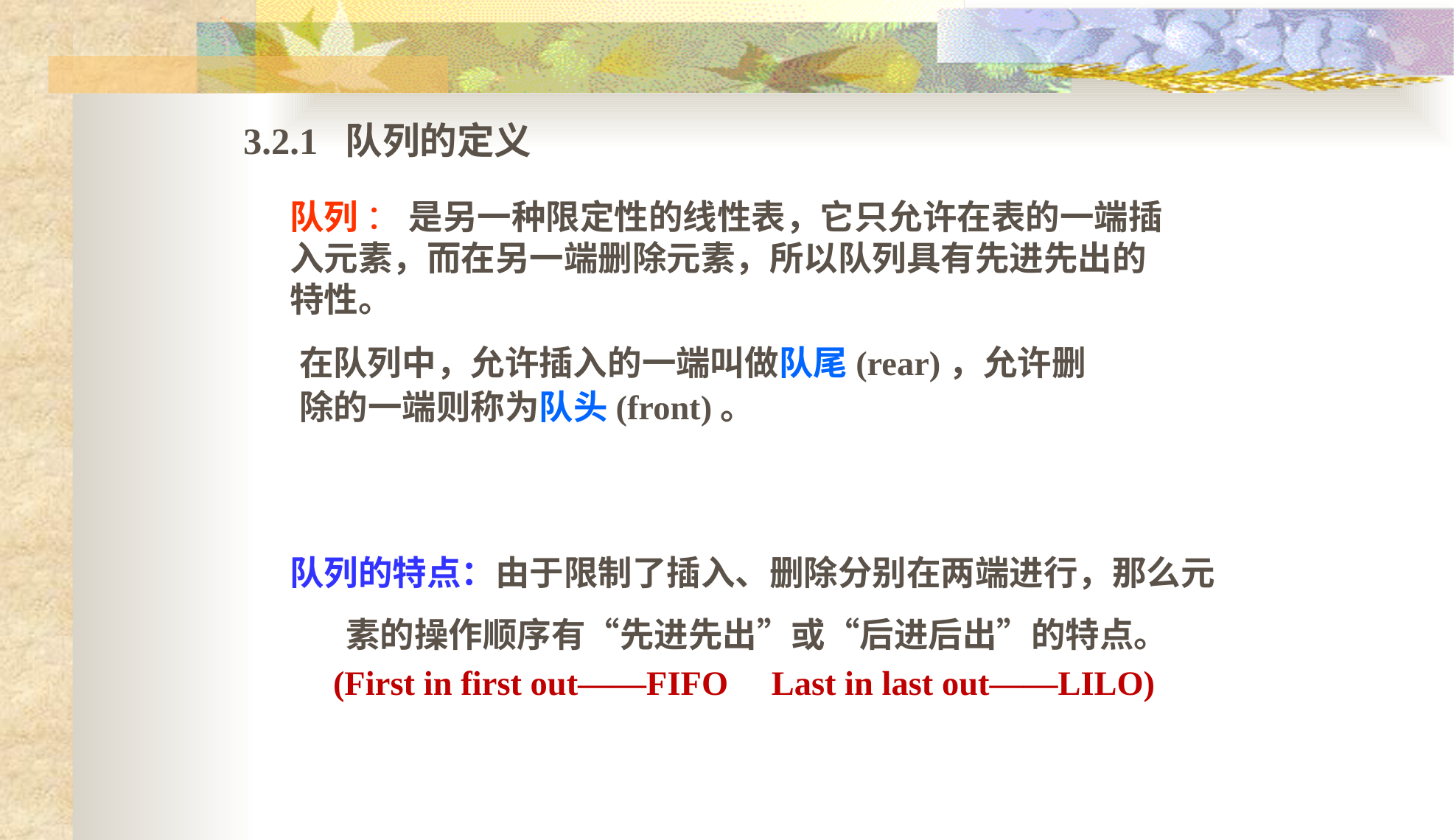

3.2.1  队列的定义
队列 ： 是另一种限定性的线性表，它只允许在表的一端插入元素，而在另一端删除元素，所以队列具有先进先出的特性。
在队列中，允许插入的一端叫做队尾(rear)，允许删除的一端则称为队头(front)。
队列的特点：由于限制了插入、删除分别在两端进行，那么元素的操作顺序有“先进先出”或“后进后出”的特点。
     (First in first out——FIFO     Last in last out——LILO)